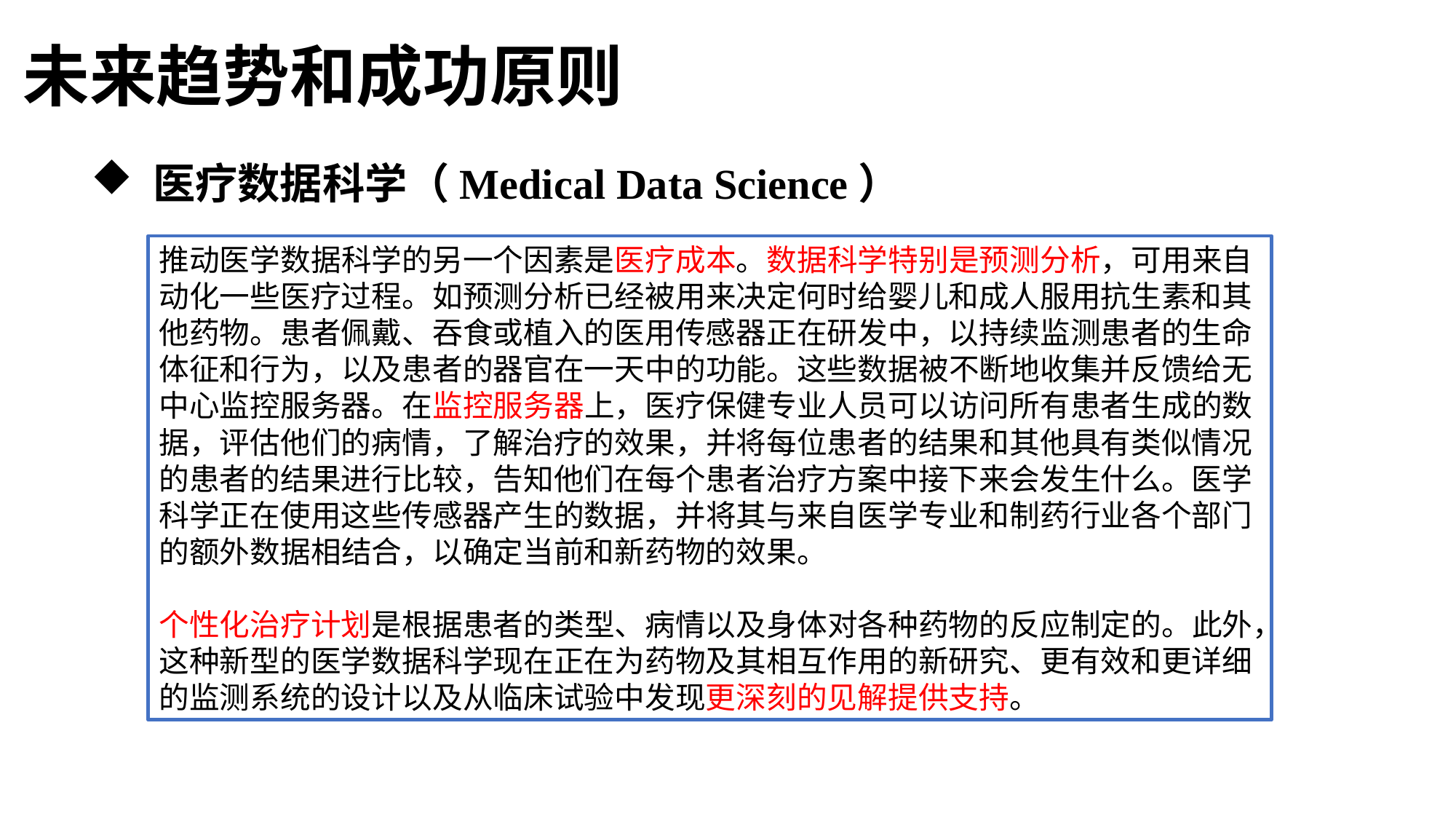

未来趋势和成功原则

 医疗数据科学（Medical Data Science）
推动医学数据科学的另一个因素是医疗成本。数据科学特别是预测分析，可用来自动化一些医疗过程。如预测分析已经被用来决定何时给婴儿和成人服用抗生素和其他药物。患者佩戴、吞食或植入的医用传感器正在研发中，以持续监测患者的生命体征和行为，以及患者的器官在一天中的功能。这些数据被不断地收集并反馈给无中心监控服务器。在监控服务器上，医疗保健专业人员可以访问所有患者生成的数据，评估他们的病情，了解治疗的效果，并将每位患者的结果和其他具有类似情况的患者的结果进行比较，告知他们在每个患者治疗方案中接下来会发生什么。医学科学正在使用这些传感器产生的数据，并将其与来自医学专业和制药行业各个部门的额外数据相结合，以确定当前和新药物的效果。

个性化治疗计划是根据患者的类型、病情以及身体对各种药物的反应制定的。此外，这种新型的医学数据科学现在正在为药物及其相互作用的新研究、更有效和更详细的监测系统的设计以及从临床试验中发现更深刻的见解提供支持。